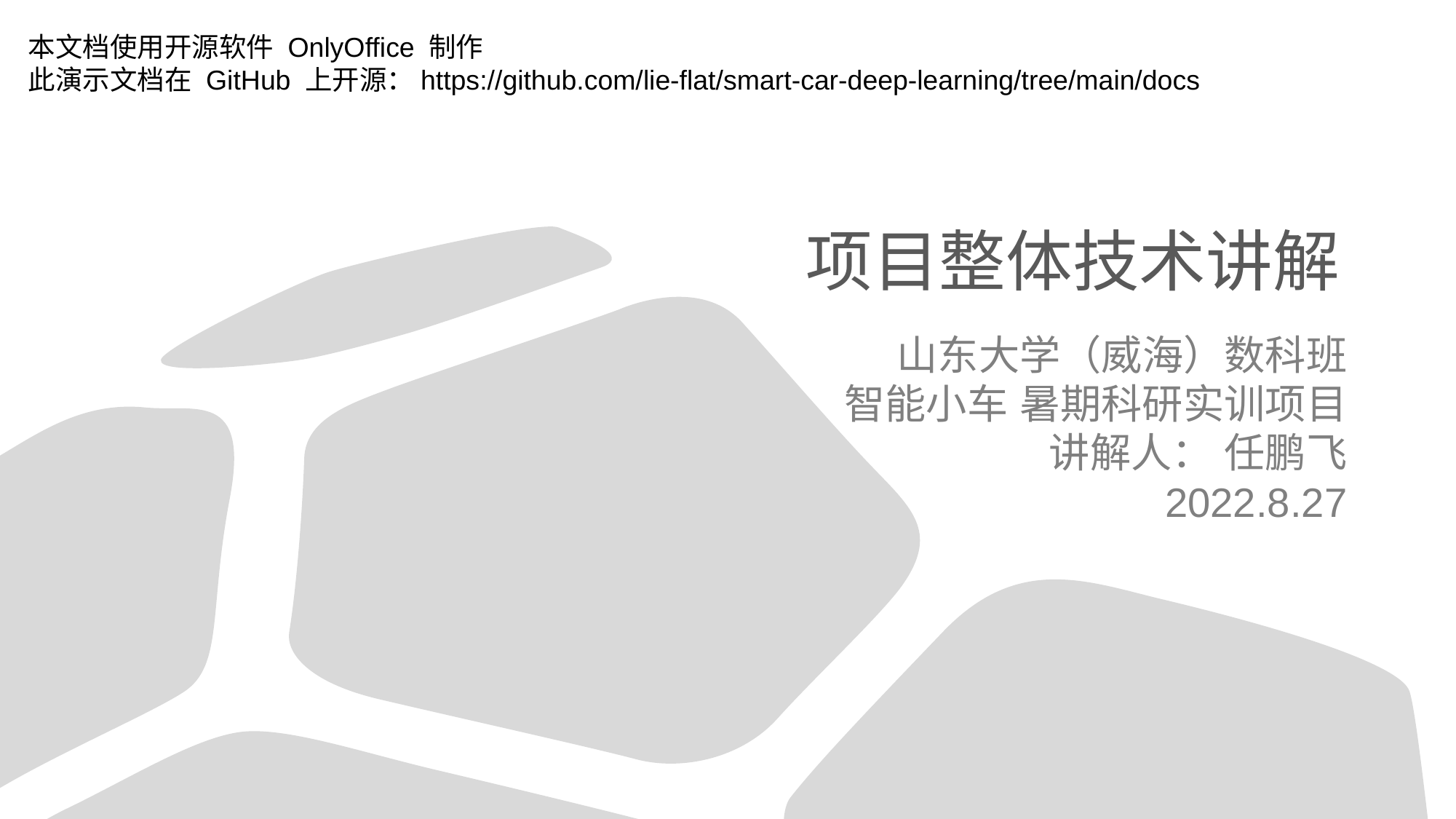

本文档使用开源软件 OnlyOffice 制作
此演示文档在 GitHub 上开源：https://github.com/lie-flat/smart-car-deep-learning/tree/main/docs
# 项目整体技术讲解
山东大学（威海）数科班
智能小车 暑期科研实训项目
讲解人： 任鹏飞
2022.8.27